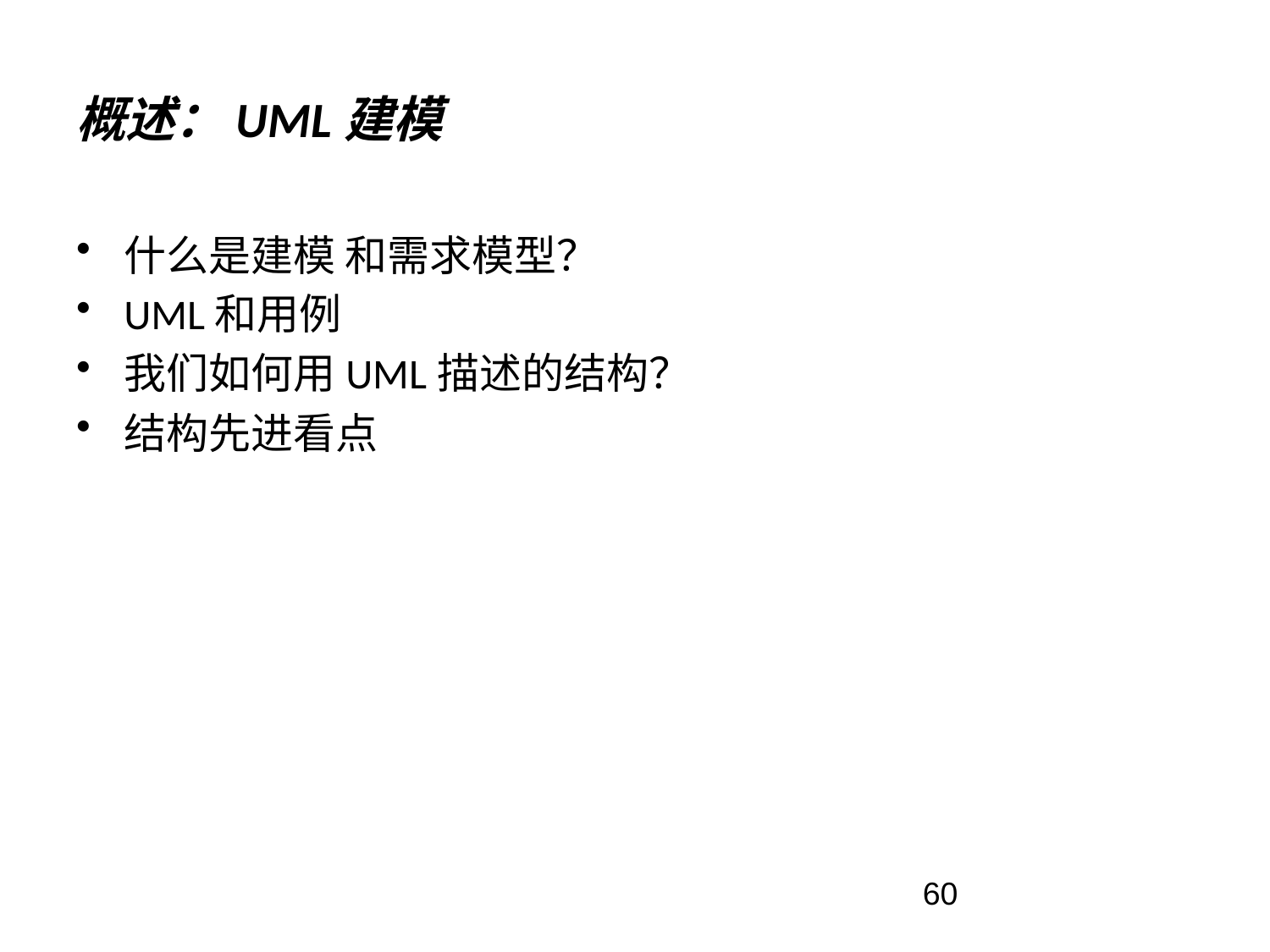

# 概述：UML建模
什么是建模 和需求模型？
UML和用例
我们如何用UML描述的结构？
结构先进看点
60